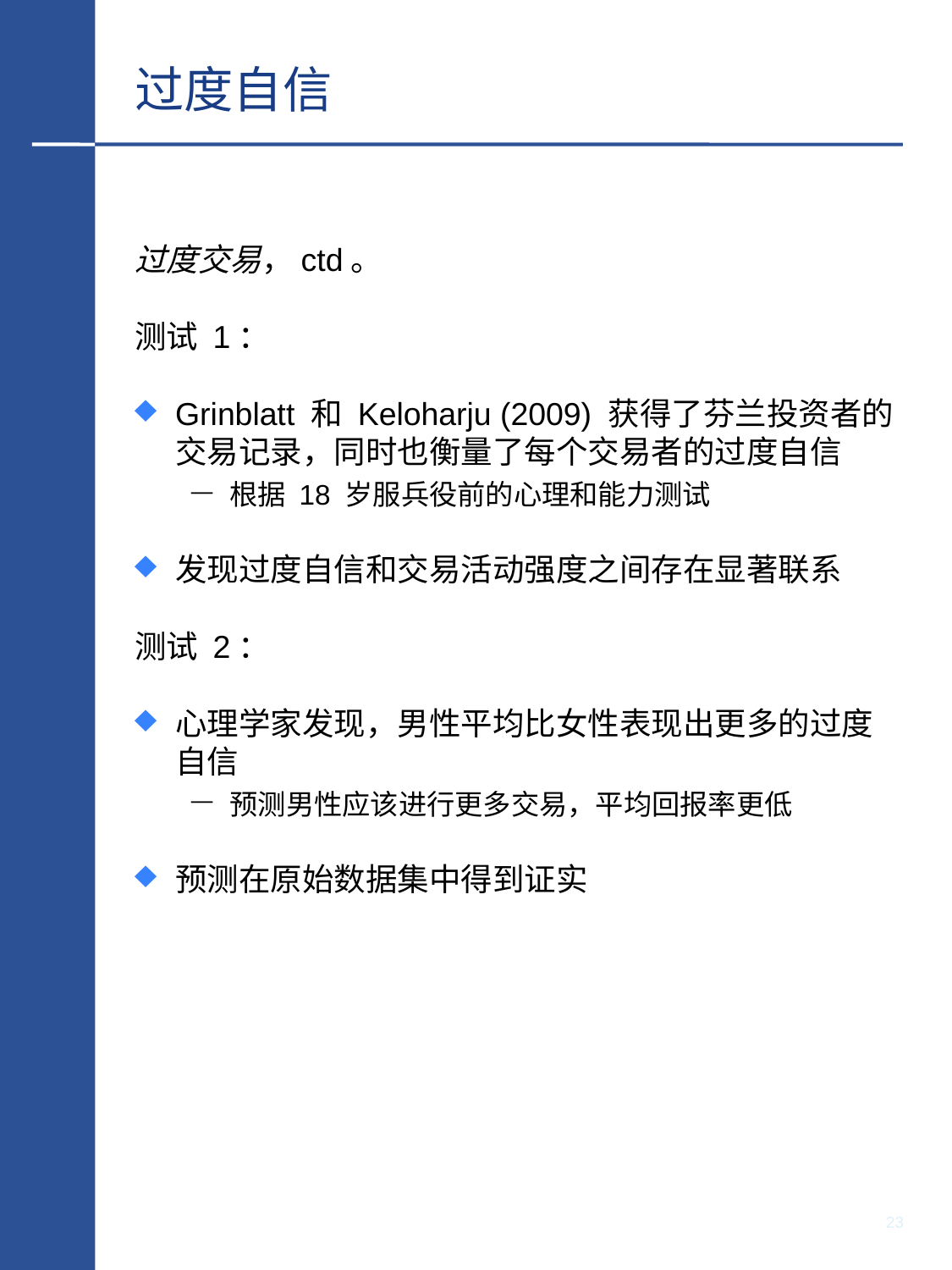

# 过度自信
过度交易，ctd。
测试 1：
Grinblatt 和 Keloharju (2009) 获得了芬兰投资者的交易记录，同时也衡量了每个交易者的过度自信
根据 18 岁服兵役前的心理和能力测试
发现过度自信和交易活动强度之间存在显著联系
测试 2：
心理学家发现，男性平均比女性表现出更多的过度自信
预测男性应该进行更多交易，平均回报率更低
预测在原始数据集中得到证实
23